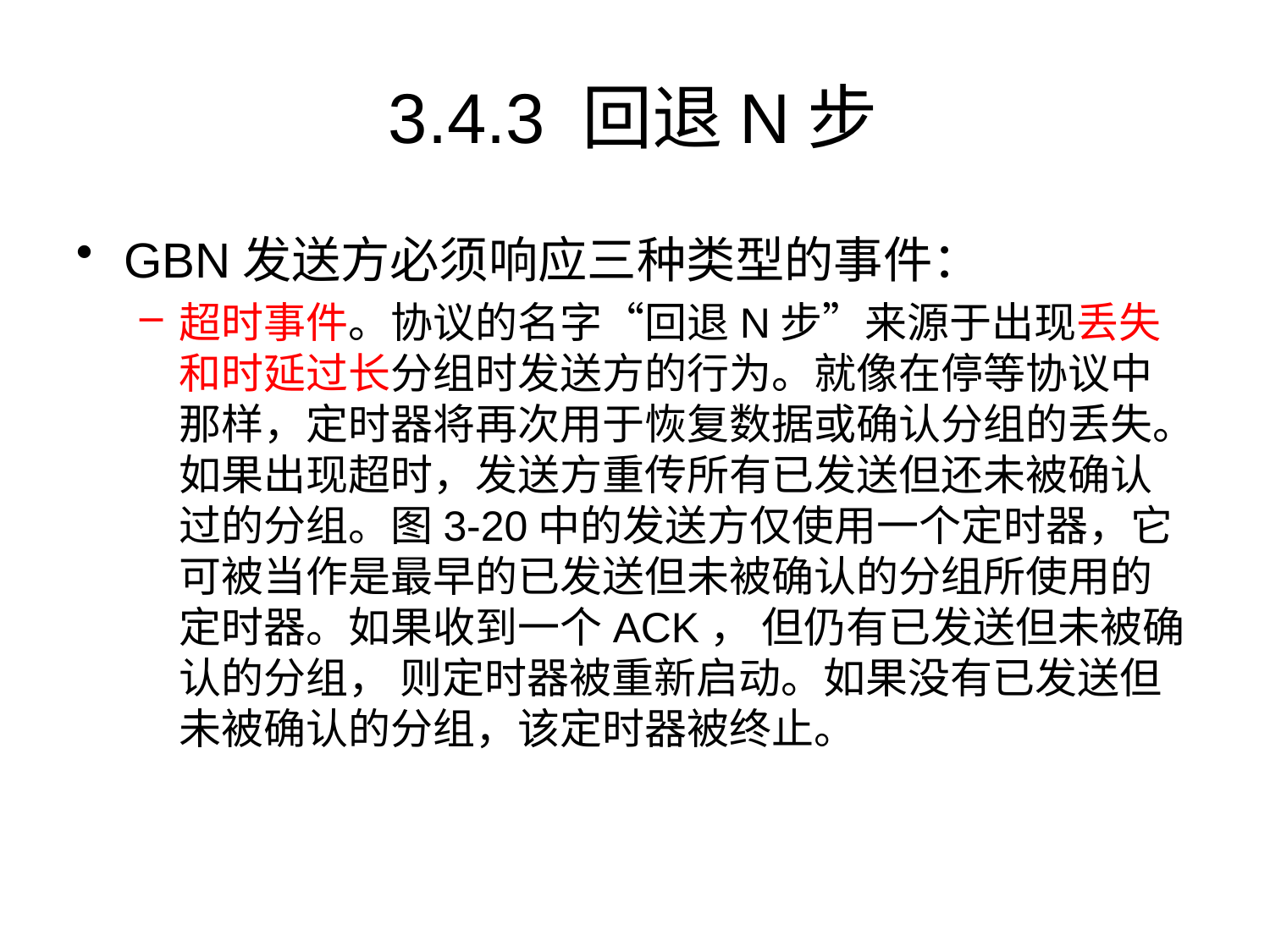

# 3.4.3 回退N步
GBN发送方必须响应三种类型的事件：
超时事件。协议的名字“回退N步”来源于出现丢失和时延过长分组时发送方的行为。就像在停等协议中那样，定时器将再次用于恢复数据或确认分组的丢失。如果出现超时，发送方重传所有已发送但还未被确认过的分组。图3-20中的发送方仅使用一个定时器，它可被当作是最早的已发送但未被确认的分组所使用的定时器。如果收到一个ACK， 但仍有已发送但未被确认的分组， 则定时器被重新启动。如果没有已发送但未被确认的分组，该定时器被终止。